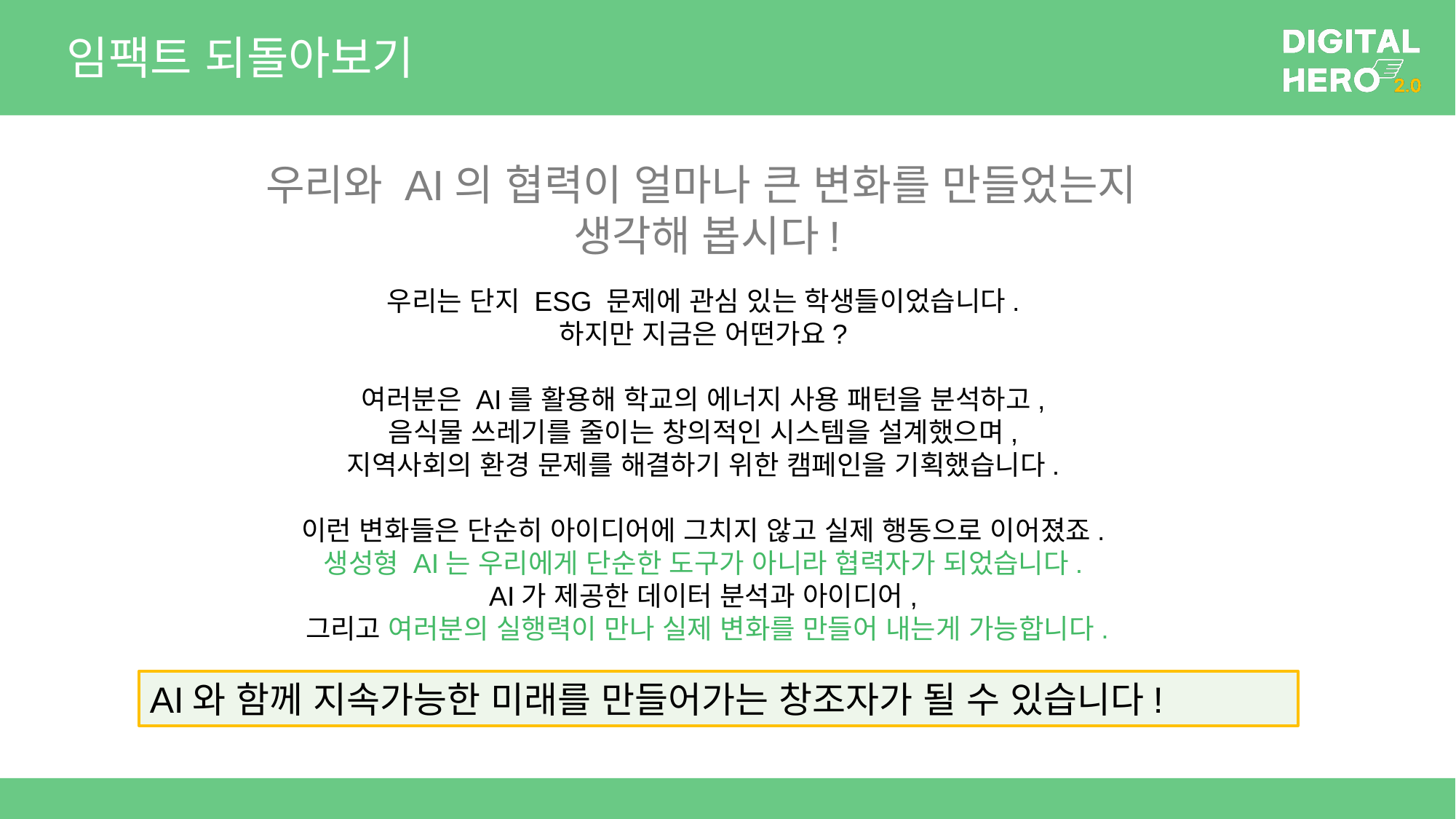

# 임팩트 되돌아보기
우리와 AI의 협력이 얼마나 큰 변화를 만들었는지
생각해 봅시다!
우리는 단지 ESG 문제에 관심 있는 학생들이었습니다.
하지만 지금은 어떤가요?

여러분은 AI를 활용해 학교의 에너지 사용 패턴을 분석하고,
음식물 쓰레기를 줄이는 창의적인 시스템을 설계했으며,
지역사회의 환경 문제를 해결하기 위한 캠페인을 기획했습니다.

이런 변화들은 단순히 아이디어에 그치지 않고 실제 행동으로 이어졌죠.
생성형 AI는 우리에게 단순한 도구가 아니라 협력자가 되었습니다.
AI가 제공한 데이터 분석과 아이디어,
그리고 여러분의 실행력이 만나 실제 변화를 만들어 내는게 가능합니다.
AI와 함께 지속가능한 미래를 만들어가는 창조자가 될 수 있습니다!